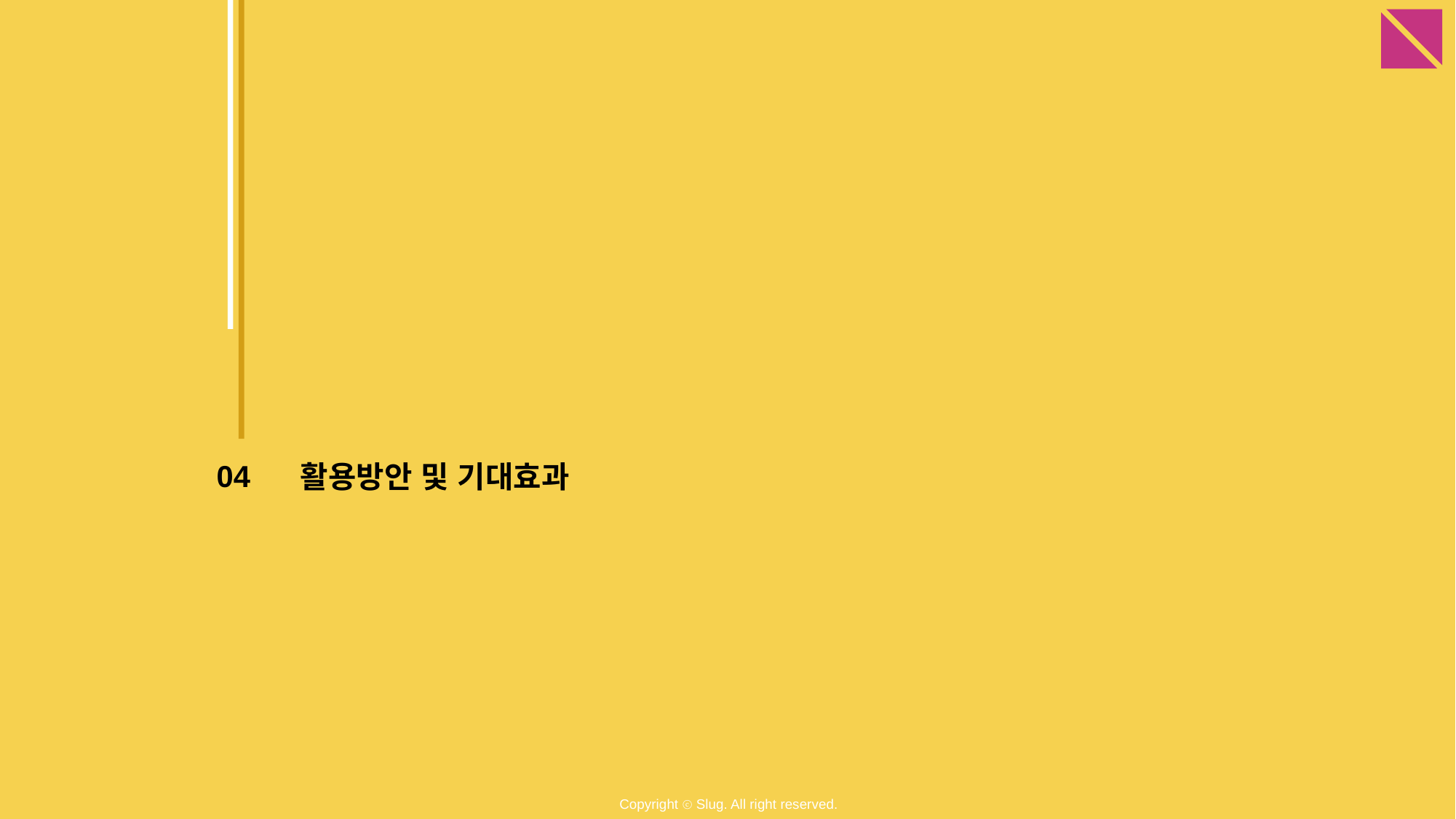

04
활용방안 및 기대효과
Copyright ⓒ Slug. All right reserved.